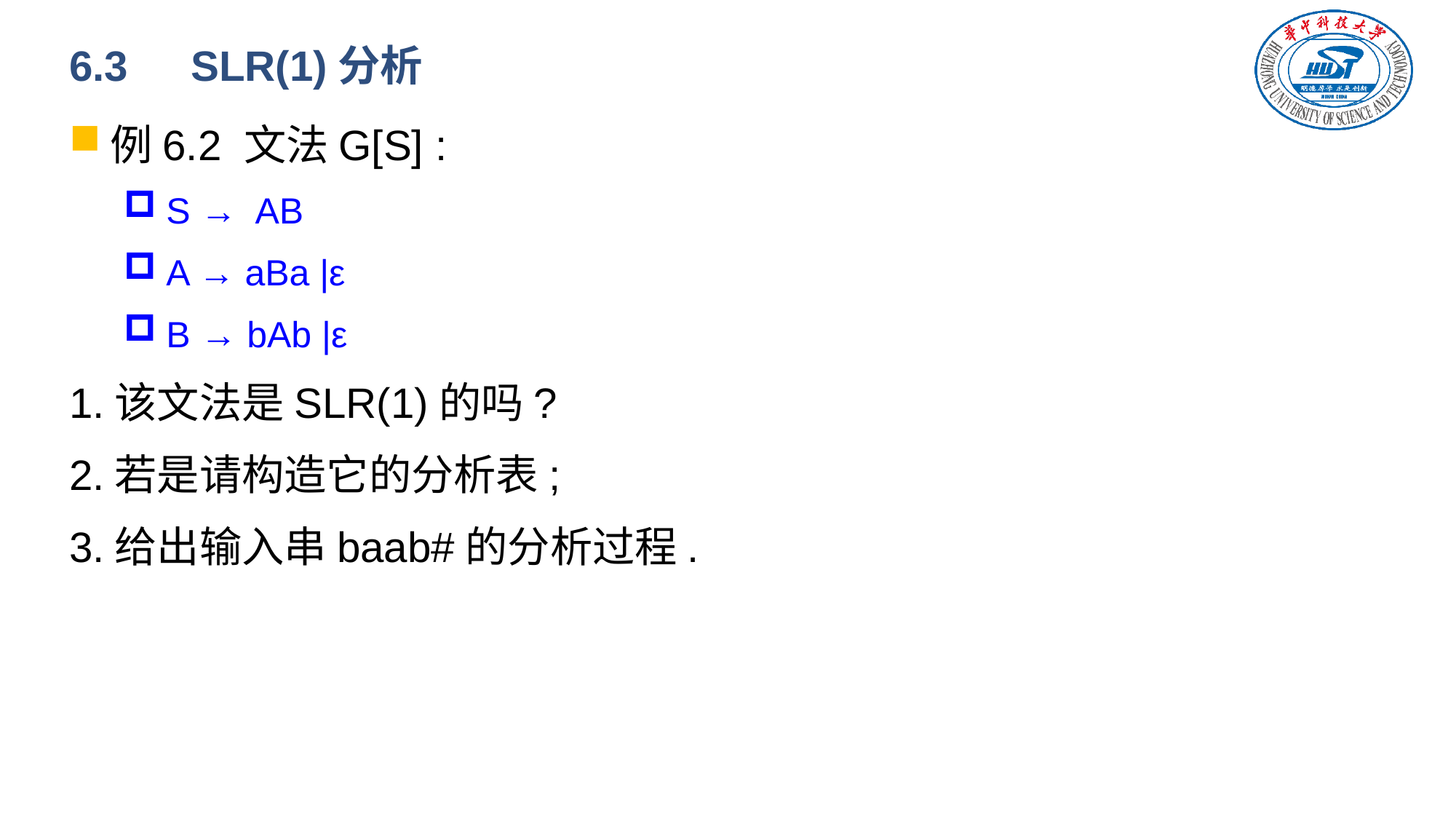

# 6.3　SLR(1)分析
例6.2 文法G[S] :
S →  AB
A → aBa |ε
B → bAb |ε
1.该文法是SLR(1)的吗?
2.若是请构造它的分析表;
3.给出输入串baab#的分析过程.

58